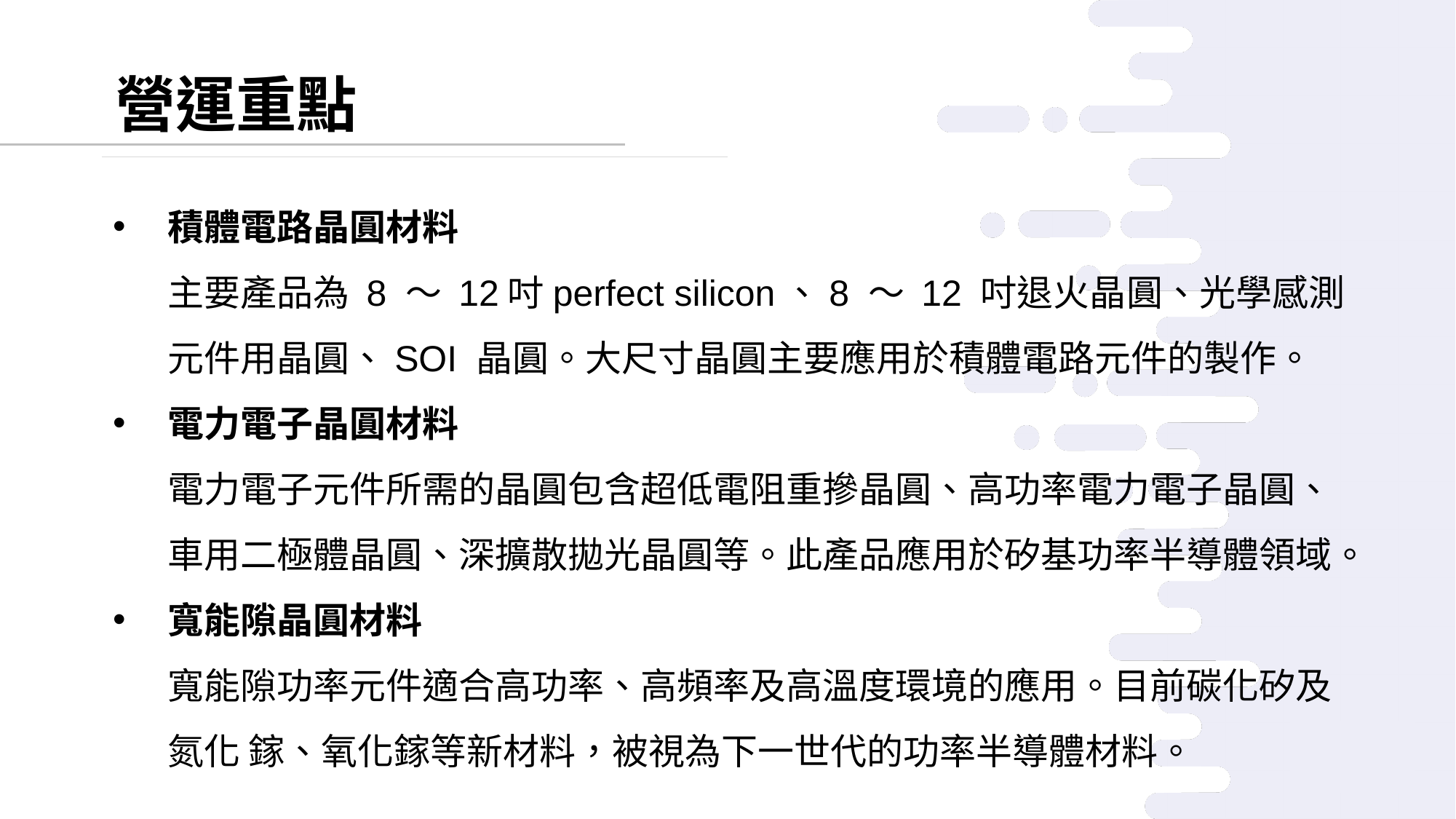

營運重點
積體電路晶圓材料
主要產品為 8 ～ 12吋perfect silicon、8 ～ 12 吋退火晶圓、光學感測元件用晶圓、SOI 晶圓。大尺寸晶圓主要應用於積體電路元件的製作。
電力電子晶圓材料
電力電子元件所需的晶圓包含超低電阻重摻晶圓、高功率電力電子晶圓、車用二極體晶圓、深擴散拋光晶圓等。此產品應用於矽基功率半導體領域。
寬能隙晶圓材料
寬能隙功率元件適合高功率、高頻率及高溫度環境的應用。目前碳化矽及氮化 鎵、氧化鎵等新材料，被視為下一世代的功率半導體材料。